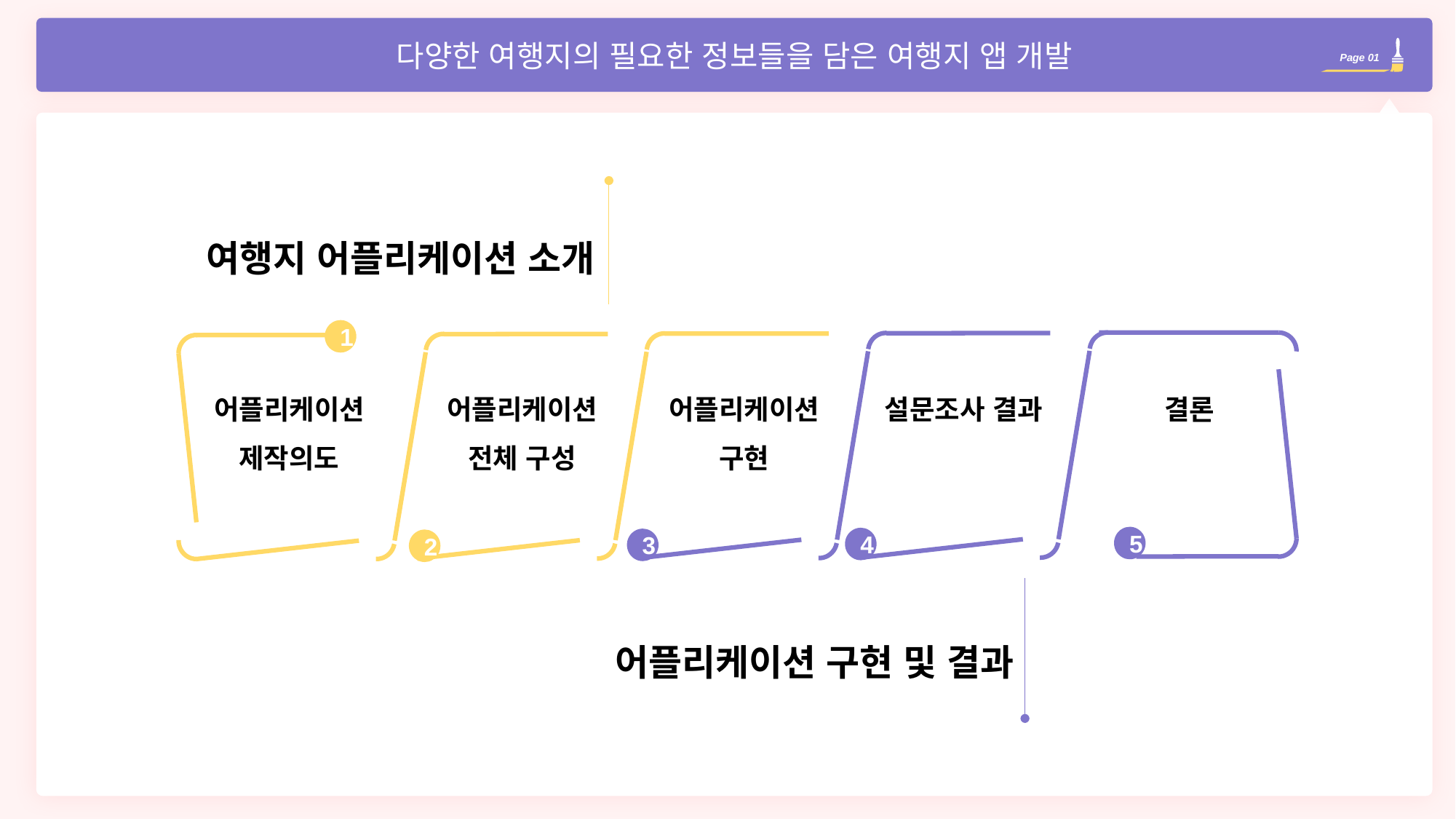

다양한 여행지의 필요한 정보들을 담은 여행지 앱 개발

Page 01

여행지 어플리케이션 소개
1

어플리케이션
구현
설문조사 결과
결론
어플리케이션
제작의도
어플리케이션
전체 구성
5
4
3
2
어플리케이션 구현 및 결과